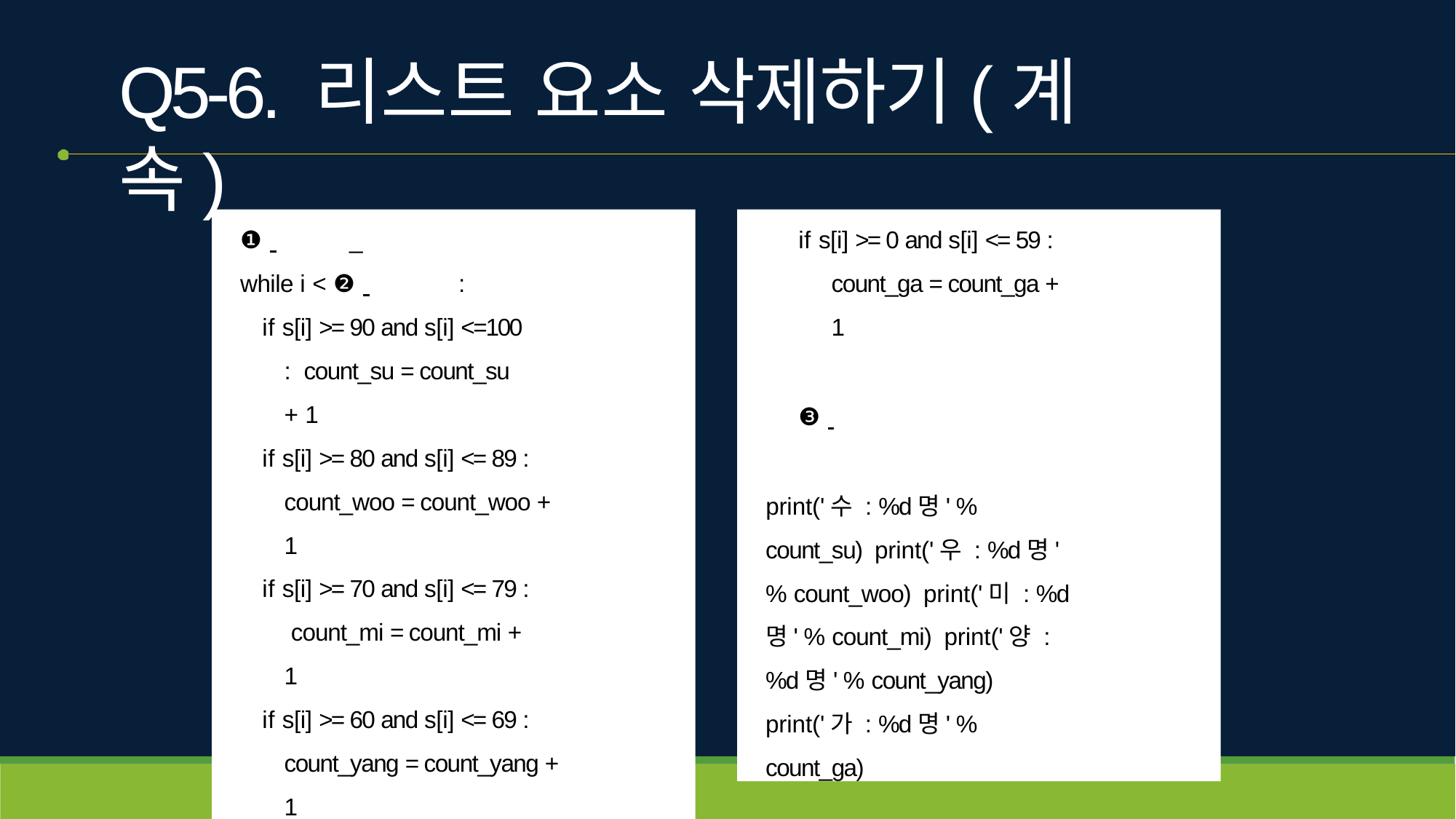

# Q5-6. 리스트 요소 삭제하기(계속)

❶ 	_
while i < ❷ 	:
if s[i] >= 90 and s[i] <=100 :  count_su = count_su + 1
if s[i] >= 80 and s[i] <= 89 :  count_woo = count_woo + 1
if s[i] >= 70 and s[i] <= 79 :  count_mi = count_mi + 1
if s[i] >= 60 and s[i] <= 69 :  count_yang = count_yang + 1
if s[i] >= 0 and s[i] <= 59 :  count_ga = count_ga + 1

❸

print('수 : %d명' % count_su)  print('우 : %d명' % count_woo)  print('미 : %d명' % count_mi)  print('양 : %d명' % count_yang)  print('가 : %d명' % count_ga)